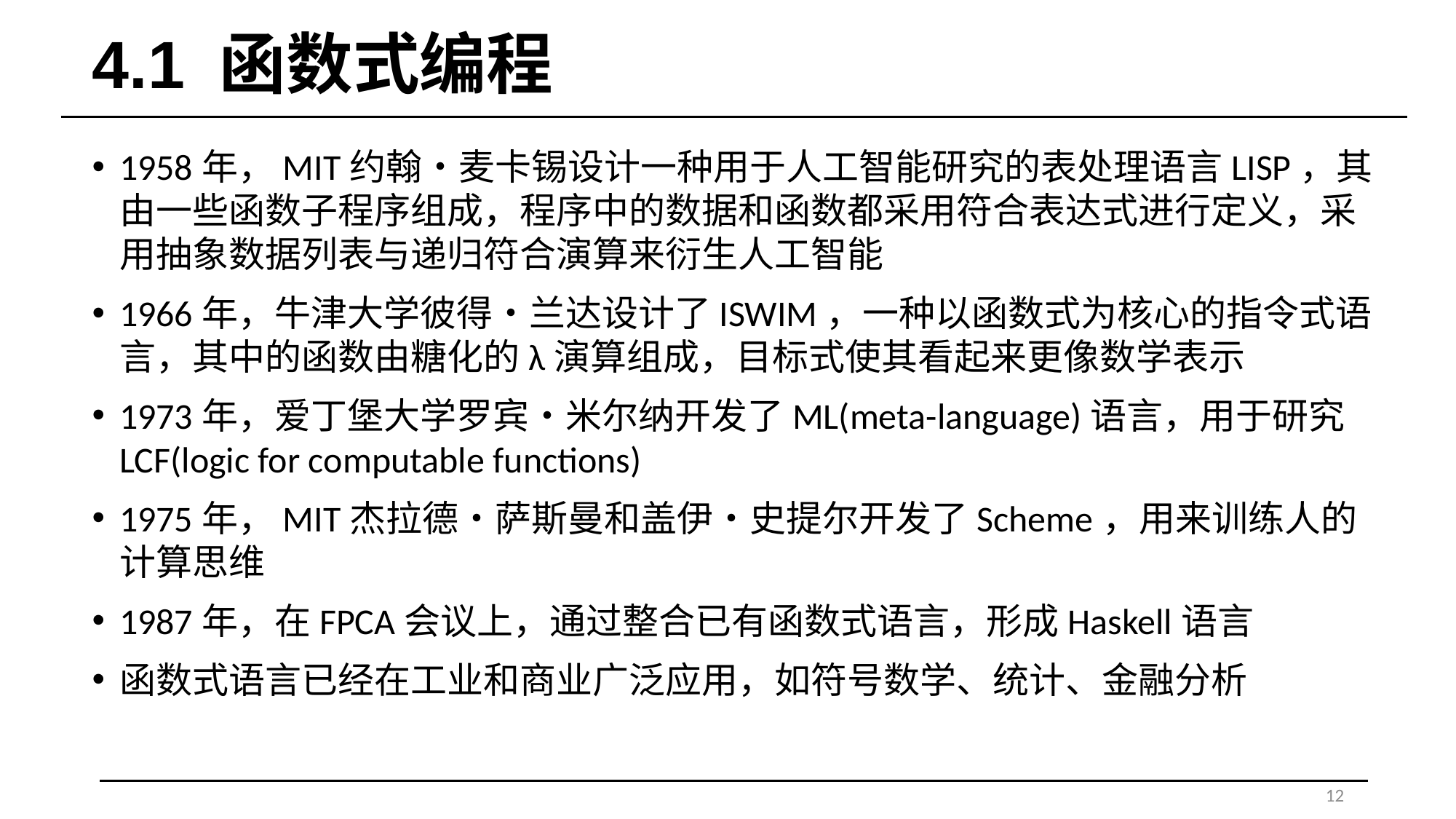

# 4.1 函数式编程
1958年，MIT约翰•麦卡锡设计一种用于人工智能研究的表处理语言LISP，其由一些函数子程序组成，程序中的数据和函数都采用符合表达式进行定义，采用抽象数据列表与递归符合演算来衍生人工智能
1966年，牛津大学彼得•兰达设计了ISWIM，一种以函数式为核心的指令式语言，其中的函数由糖化的λ演算组成，目标式使其看起来更像数学表示
1973年，爱丁堡大学罗宾•米尔纳开发了ML(meta-language)语言，用于研究LCF(logic for computable functions)
1975年，MIT杰拉德•萨斯曼和盖伊•史提尔开发了Scheme，用来训练人的计算思维
1987年，在FPCA会议上，通过整合已有函数式语言，形成Haskell语言
函数式语言已经在工业和商业广泛应用，如符号数学、统计、金融分析
12